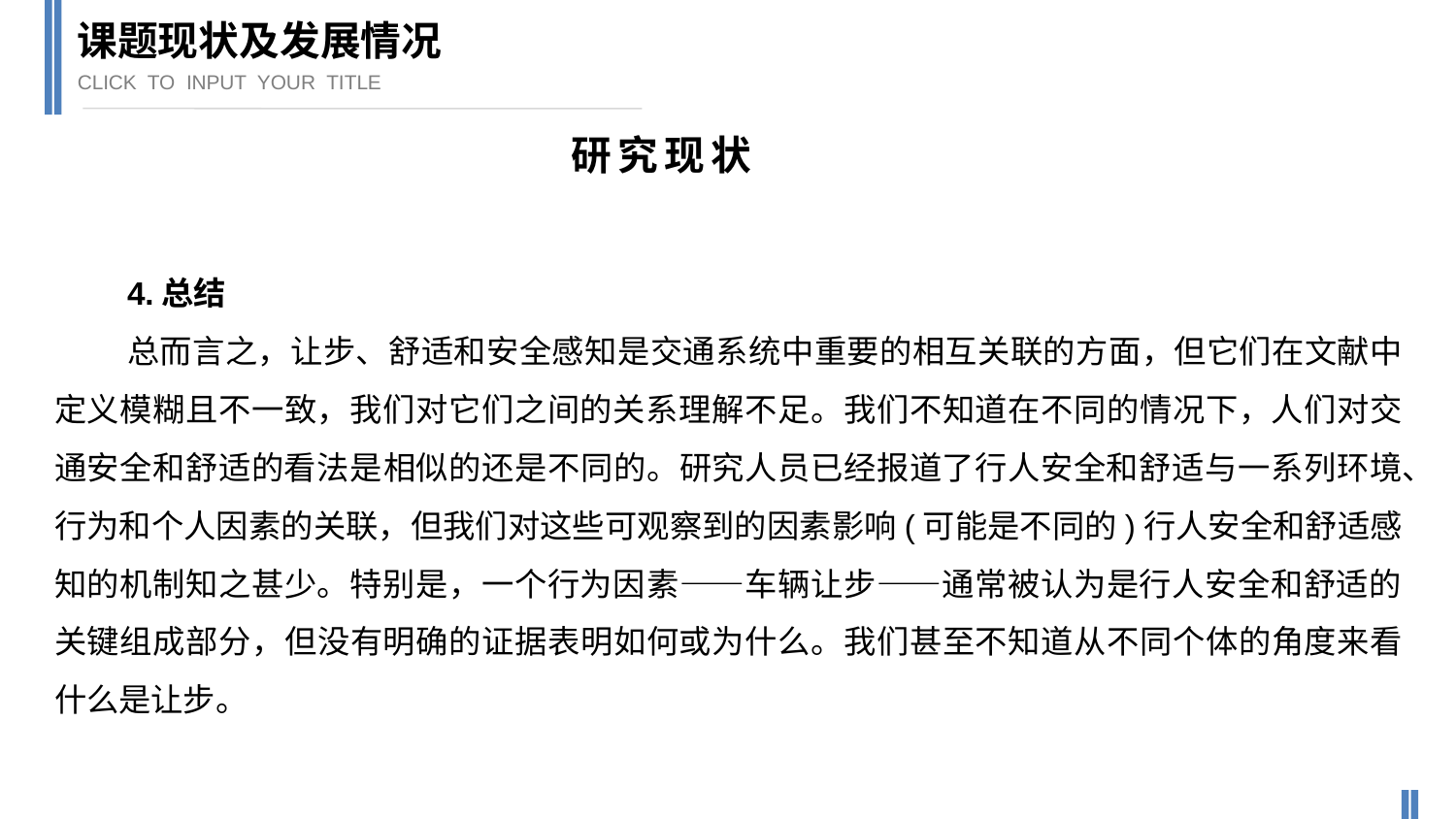

课题现状及发展情况
CLICK  TO  INPUT  YOUR  TITLE
研究现状
4.总结
总而言之，让步、舒适和安全感知是交通系统中重要的相互关联的方面，但它们在文献中定义模糊且不一致，我们对它们之间的关系理解不足。我们不知道在不同的情况下，人们对交通安全和舒适的看法是相似的还是不同的。研究人员已经报道了行人安全和舒适与一系列环境、行为和个人因素的关联，但我们对这些可观察到的因素影响(可能是不同的)行人安全和舒适感知的机制知之甚少。特别是，一个行为因素——车辆让步——通常被认为是行人安全和舒适的关键组成部分，但没有明确的证据表明如何或为什么。我们甚至不知道从不同个体的角度来看什么是让步。